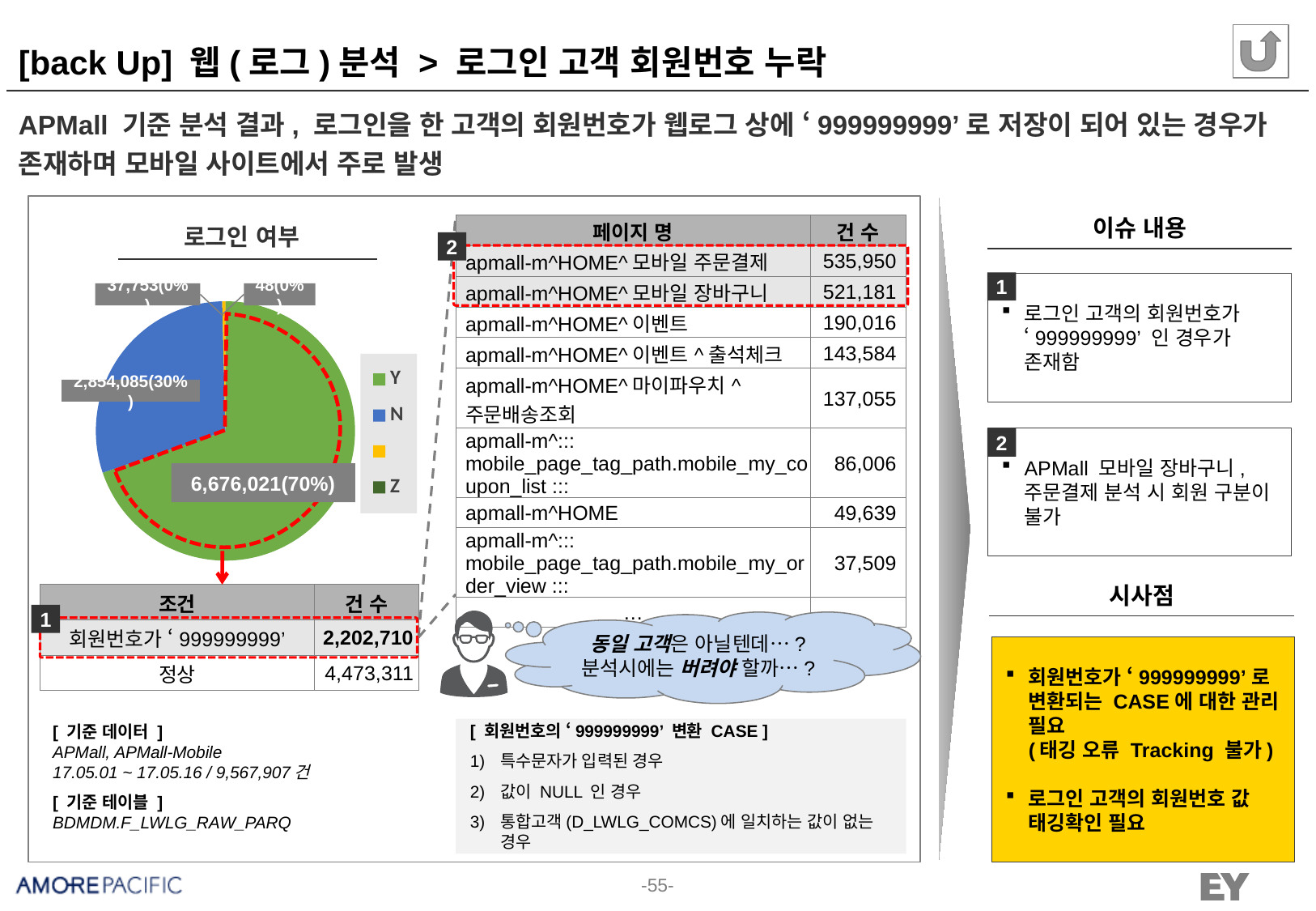

# [back Up] 웹(로그)분석 > 로그인 고객 회원번호 누락

APMall 기준 분석 결과, 로그인을 한 고객의 회원번호가 웹로그 상에 ‘999999999’로 저장이 되어 있는 경우가 존재하며 모바일 사이트에서 주로 발생

이슈 내용
| 페이지 명 | 건 수 |
| --- | --- |
| apmall-m^HOME^모바일 주문결제 | 535,950 |
| apmall-m^HOME^모바일 장바구니 | 521,181 |
| apmall-m^HOME^이벤트 | 190,016 |
| apmall-m^HOME^이벤트^출석체크 | 143,584 |
| apmall-m^HOME^마이파우치^주문배송조회 | 137,055 |
| apmall-m^::: mobile\_page\_tag\_path.mobile\_my\_coupon\_list ::: | 86,006 |
| apmall-m^HOME | 49,639 |
| apmall-m^::: mobile\_page\_tag\_path.mobile\_my\_order\_view ::: | 37,509 |
| … | … |
로그인 여부
2

1
로그인 고객의 회원번호가 ‘999999999’ 인 경우가 존재함
37,753(0%)
48(0%)

### Chart

| Category |  |
|---|---|
| Y | 6676021.0 |
| N | 2854085.0 |
|   | 37753.0 |
| Z | 48.0 |
2,854,085(30%)
APMall 모바일 장바구니, 주문결제 분석 시 회원 구분이 불가
2
6,676,021(70%)
시사점
| 조건 | 건 수 |
| --- | --- |
| 회원번호가 ‘999999999’ | 2,202,710 |
| 정상 | 4,473,311 |
1

동일 고객은 아닐텐데…?
분석시에는 버려야 할까…?

회원번호가 ‘999999999’로 변환되는 CASE에 대한 관리 필요
(태깅 오류 Tracking 불가)

로그인 고객의 회원번호 값 태깅확인 필요
[ 기준 데이터 ]
APMall, APMall-Mobile
17.05.01 ~ 17.05.16 / 9,567,907건
[ 기준 테이블 ]
BDMDM.F_LWLG_RAW_PARQ
[ 회원번호의 ‘999999999’ 변환 CASE ]
특수문자가 입력된 경우
값이 NULL 인 경우
통합고객(D_LWLG_COMCS)에 일치하는 값이 없는 경우